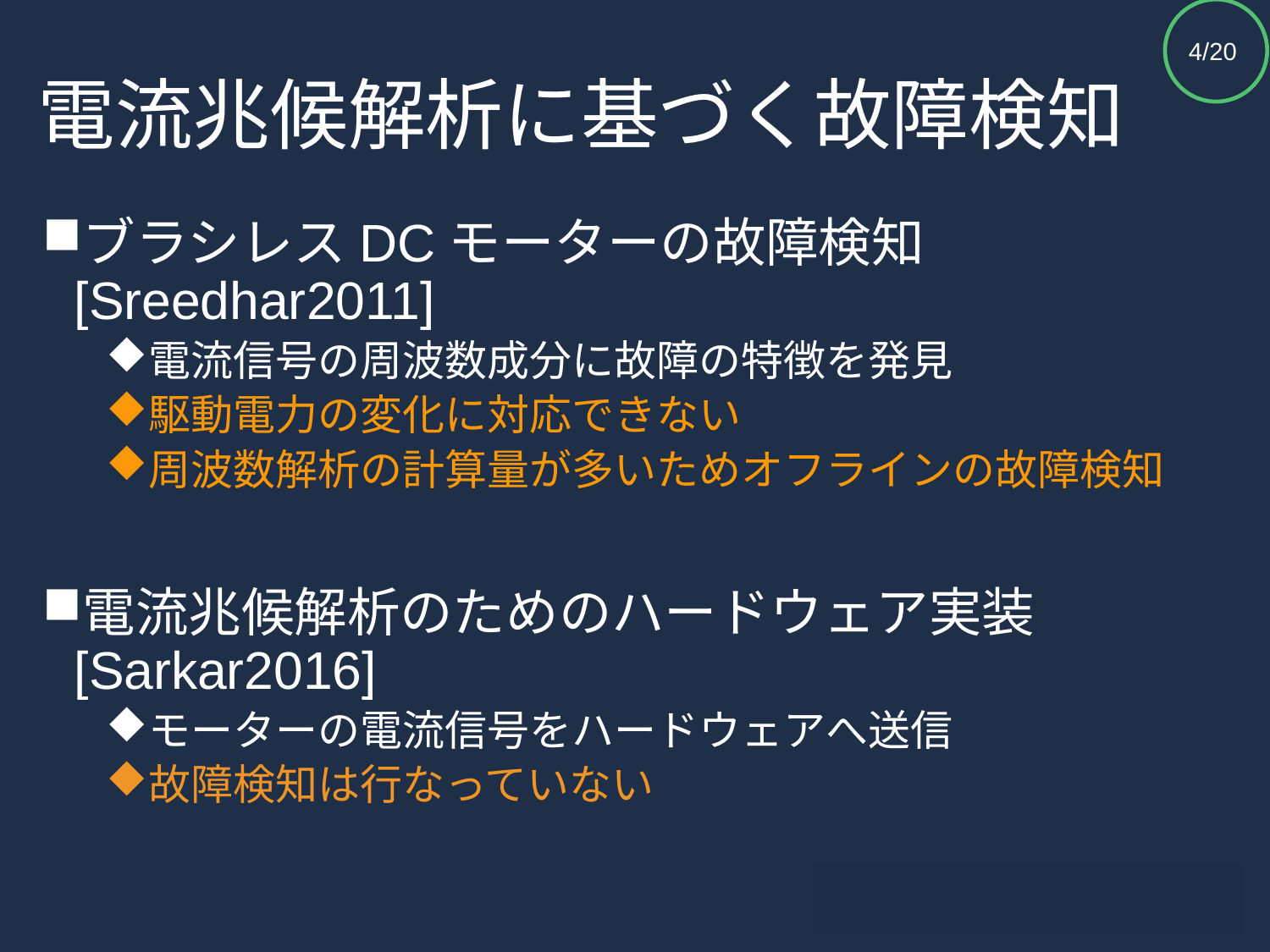

# 電流兆候解析に基づく故障検知
ブラシレスDCモーターの故障検知 [Sreedhar2011]
電流信号の周波数成分に故障の特徴を発見
駆動電力の変化に対応できない
周波数解析の計算量が多いためオフラインの故障検知

電流兆候解析のためのハードウェア実装 [Sarkar2016]
モーターの電流信号をハードウェアへ送信
故障検知は行なっていない